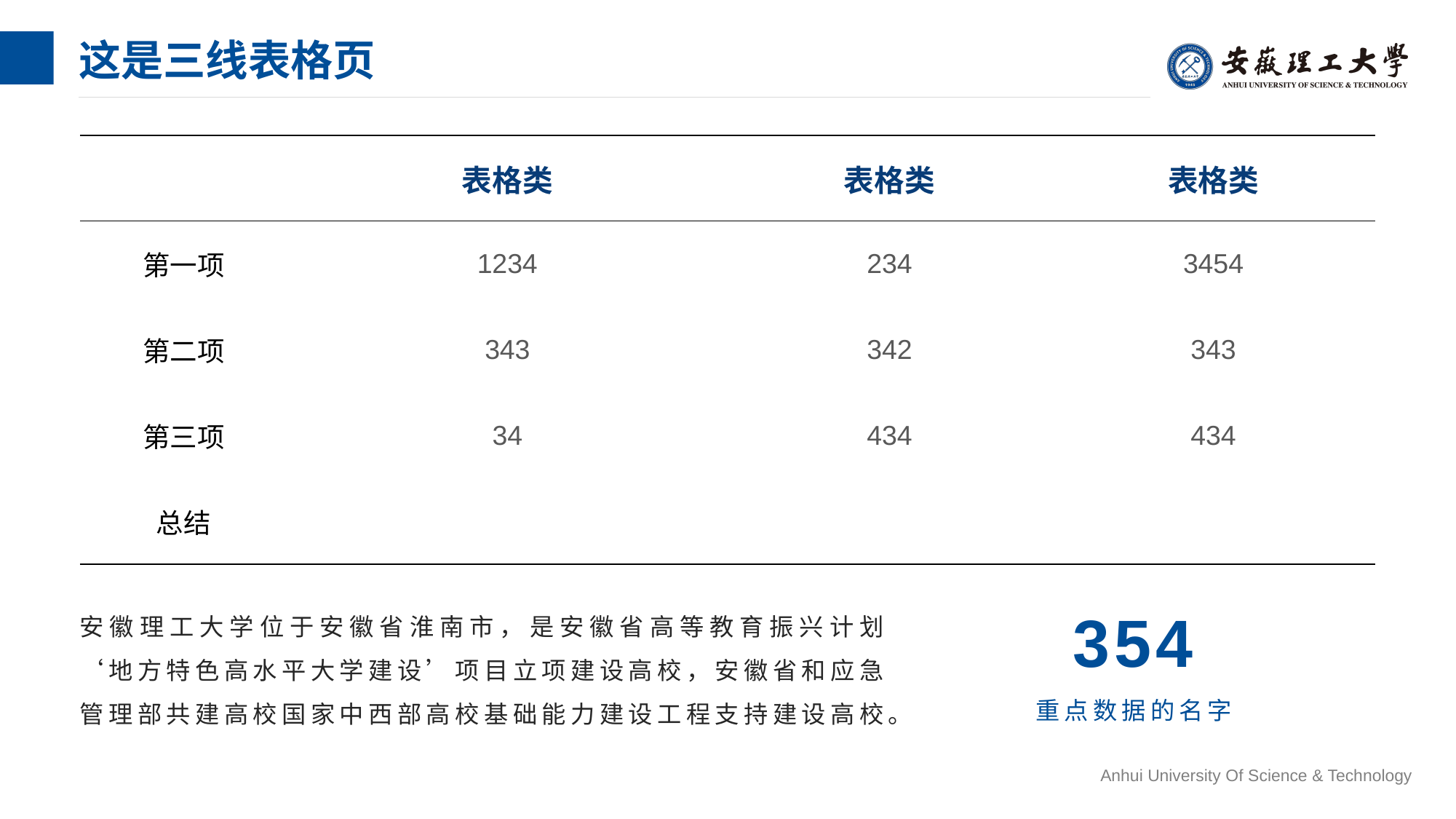

# 这是三线表格页
|  | 表格类 | 表格类 | 表格类 |
| --- | --- | --- | --- |
| 第一项 | 1234 | 234 | 3454 |
| 第二项 | 343 | 342 | 343 |
| 第三项 | 34 | 434 | 434 |
| 总结 |  |  |  |
安徽理工大学位于安徽省淮南市，是安徽省高等教育振兴计划‘地方特色高水平大学建设’项目立项建设高校，安徽省和应急管理部共建高校国家中西部高校基础能力建设工程支持建设高校。
354
重点数据的名字